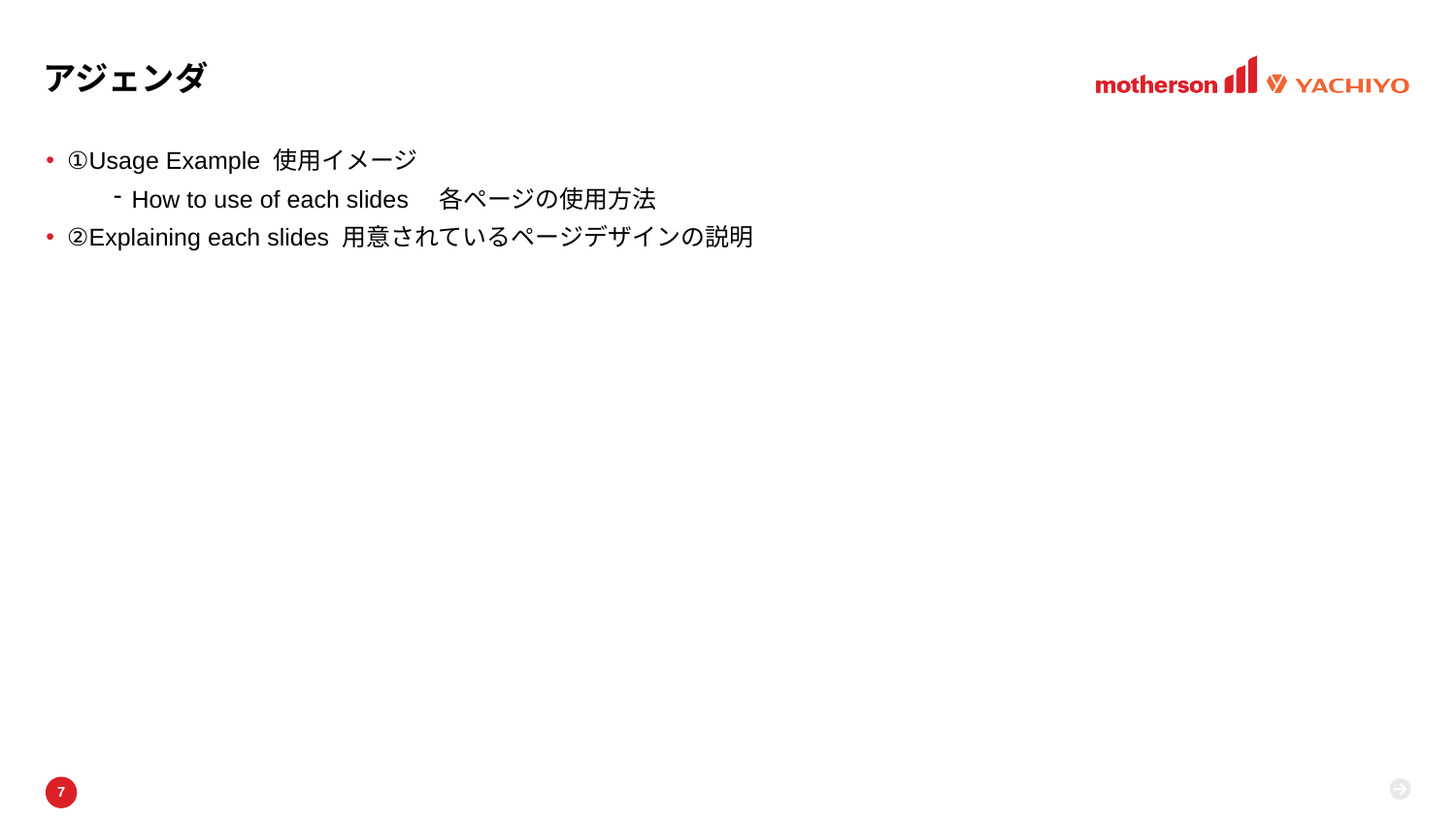

# アジェンダ
①Usage Example 使用イメージ
How to use of each slides　各ページの使用方法
②Explaining each slides 用意されているページデザインの説明